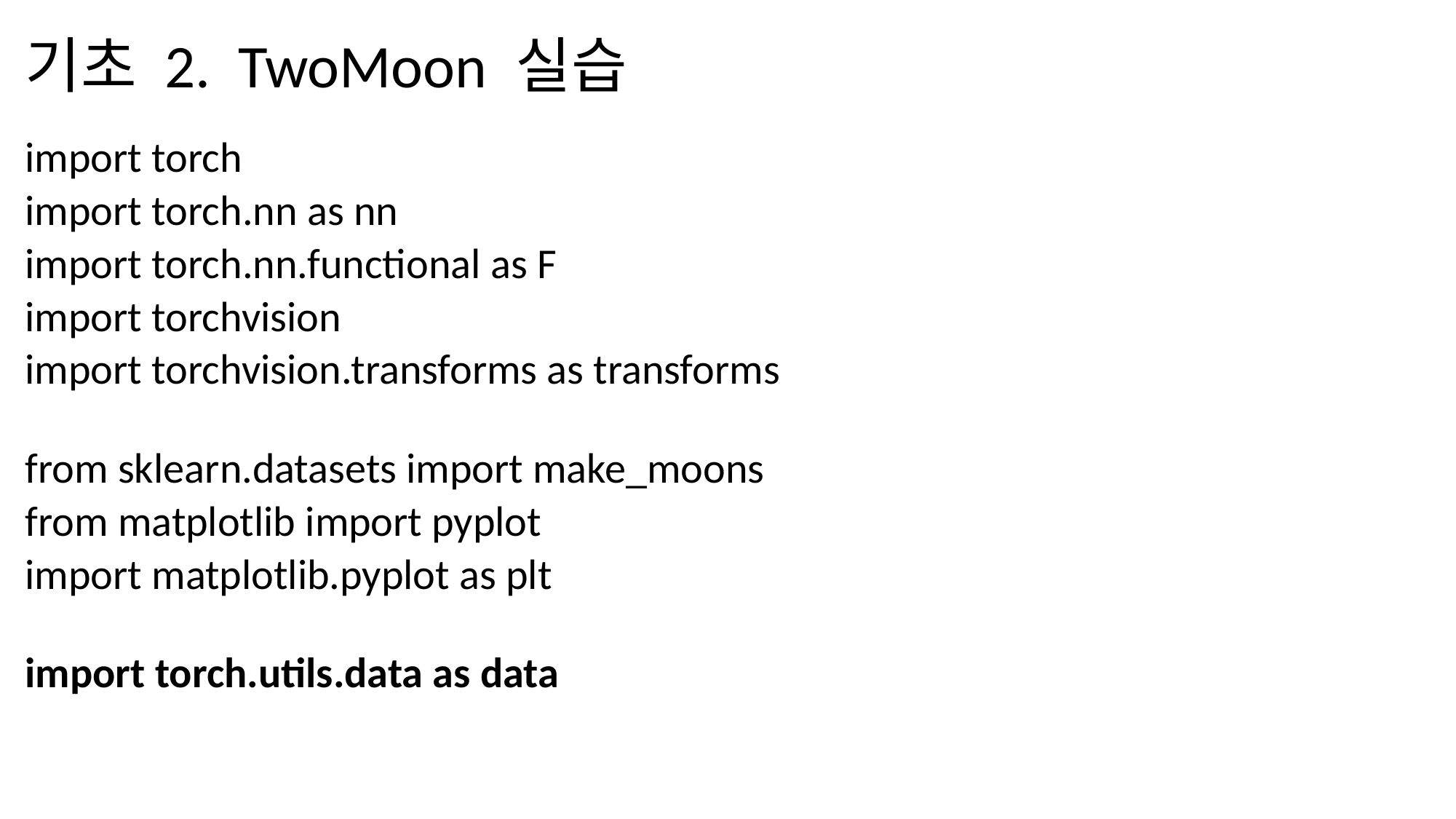

# 기초 2.  TwoMoon 실습
import torch
import torch.nn as nn
import torch.nn.functional as F
import torchvision
import torchvision.transforms as transforms
from sklearn.datasets import make_moons
from matplotlib import pyplot
import matplotlib.pyplot as plt
import torch.utils.data as data